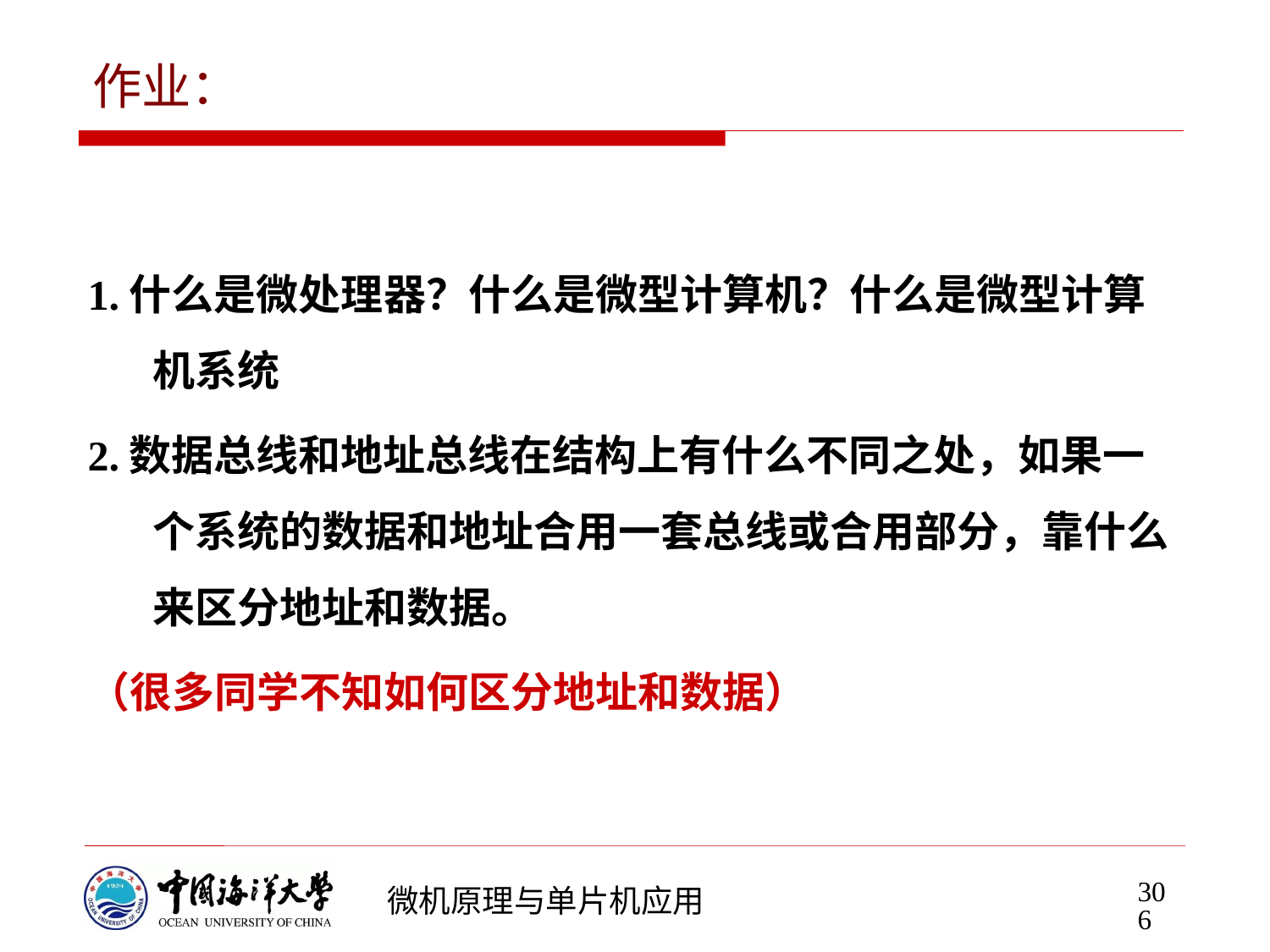

# 作业：
1.什么是微处理器？什么是微型计算机？什么是微型计算机系统
2.数据总线和地址总线在结构上有什么不同之处，如果一个系统的数据和地址合用一套总线或合用部分，靠什么来区分地址和数据。
（很多同学不知如何区分地址和数据）
306